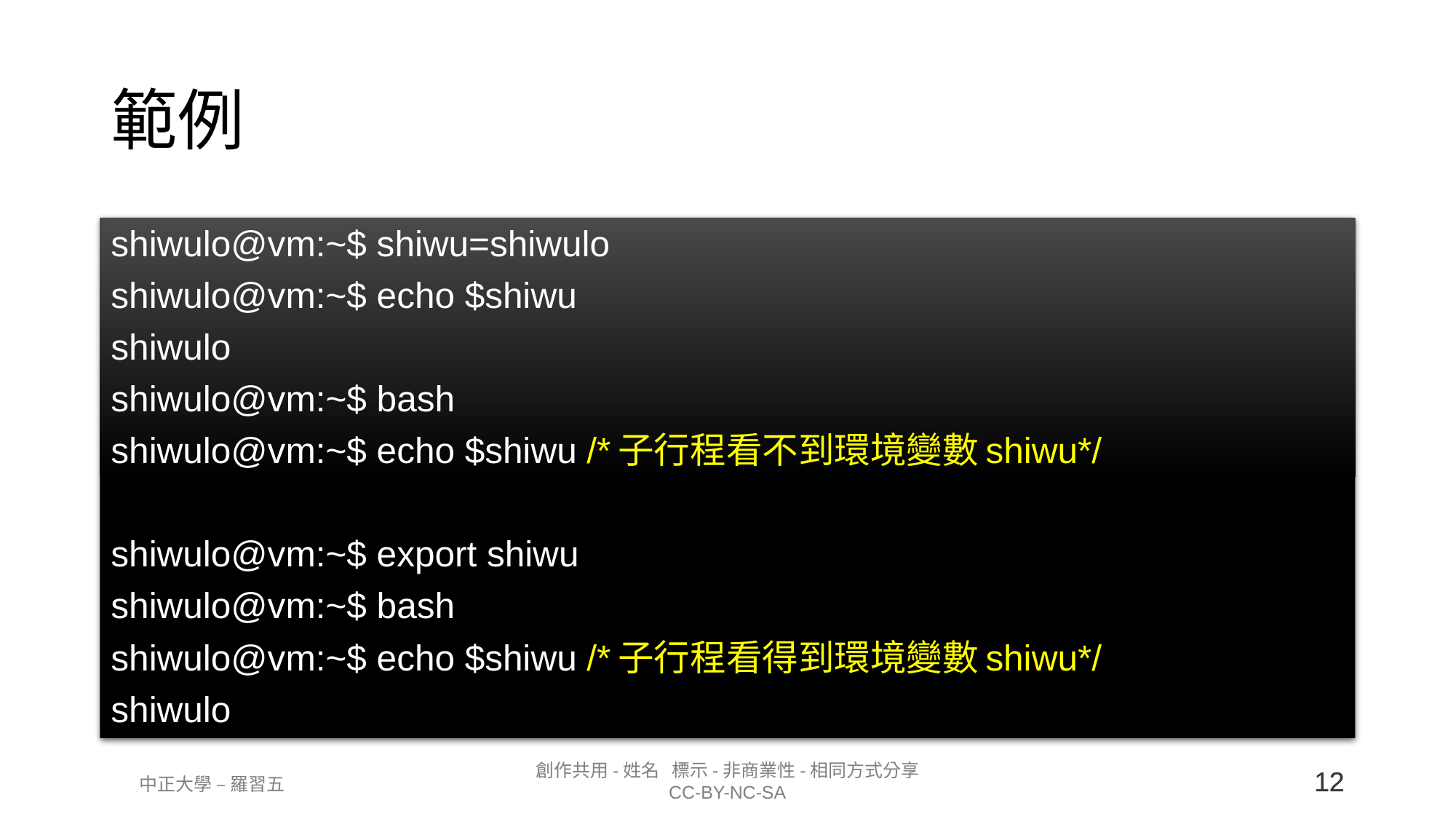

# 範例
shiwulo@vm:~$ shiwu=shiwulo
shiwulo@vm:~$ echo $shiwu
shiwulo
shiwulo@vm:~$ bash
shiwulo@vm:~$ echo $shiwu /*子行程看不到環境變數shiwu*/

shiwulo@vm:~$ export shiwu
shiwulo@vm:~$ bash
shiwulo@vm:~$ echo $shiwu /*子行程看得到環境變數shiwu*/
shiwulo